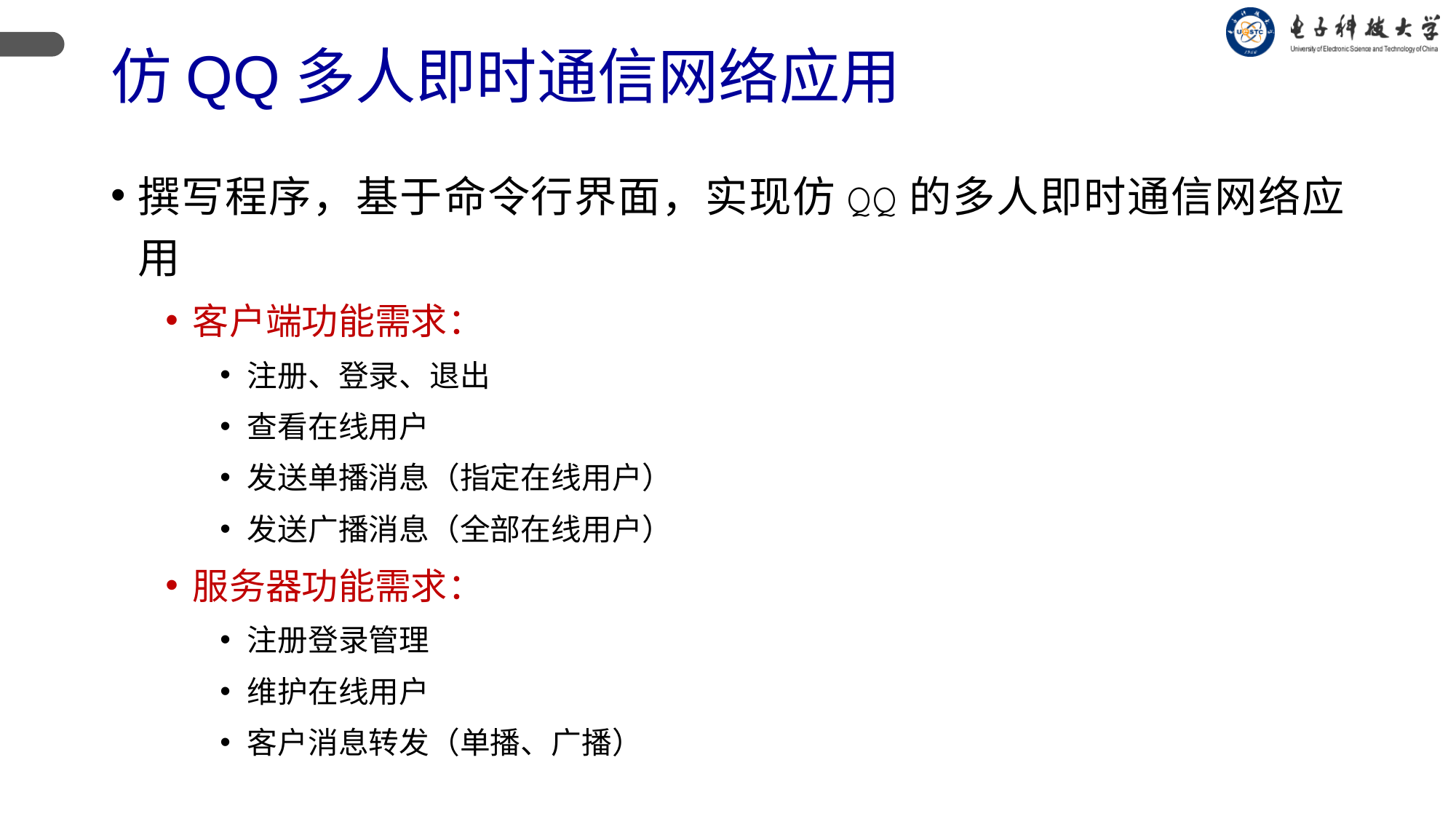

# 仿QQ多人即时通信网络应用
撰写程序，基于命令行界面，实现仿QQ的多人即时通信网络应用
客户端功能需求：
注册、登录、退出
查看在线用户
发送单播消息（指定在线用户）
发送广播消息（全部在线用户）
服务器功能需求：
注册登录管理
维护在线用户
客户消息转发（单播、广播）